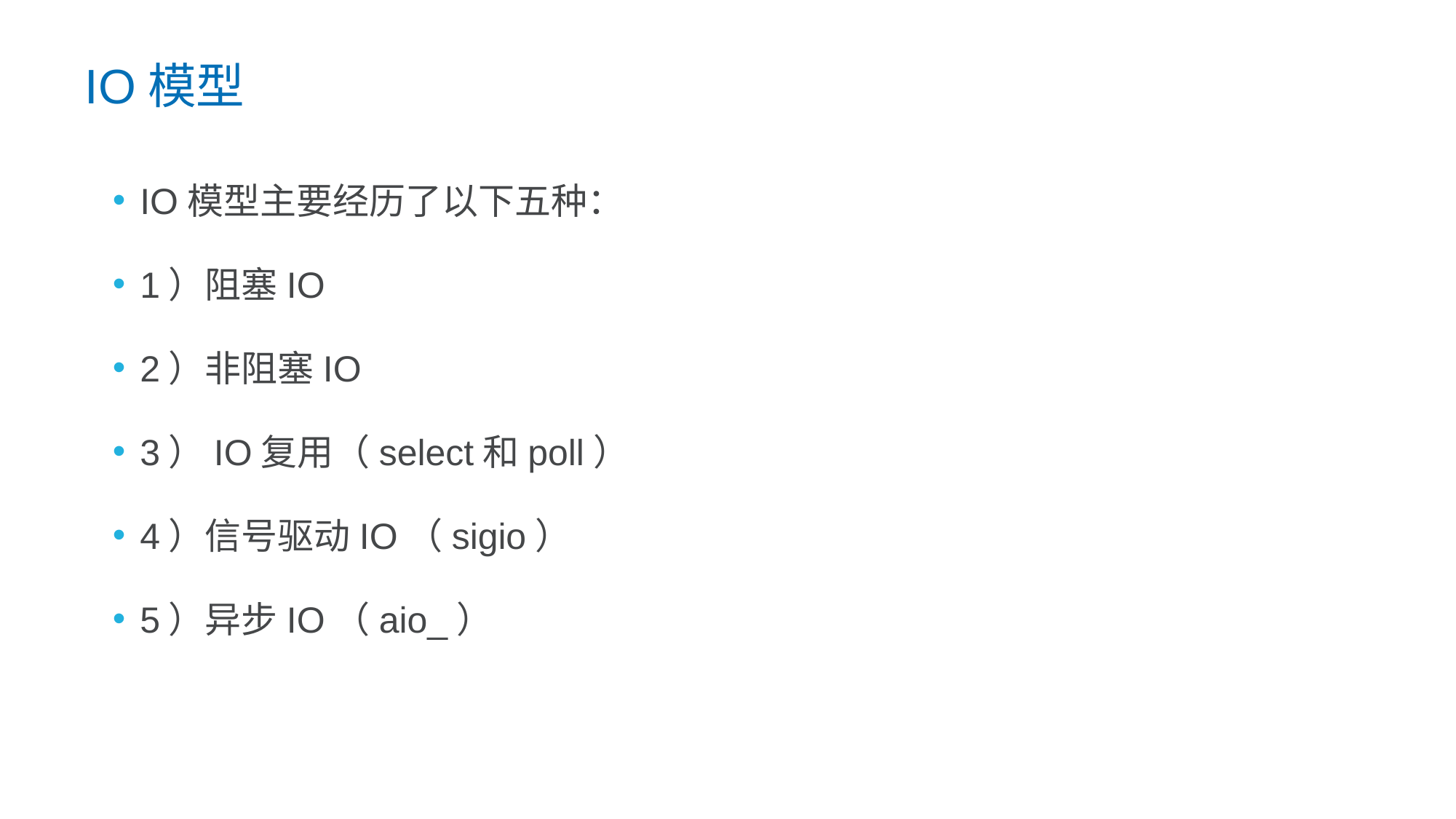

IO模型
IO模型主要经历了以下五种：
1）阻塞IO
2）非阻塞IO
3）IO复用（select和poll）
4）信号驱动IO（sigio）
5）异步IO（aio_）